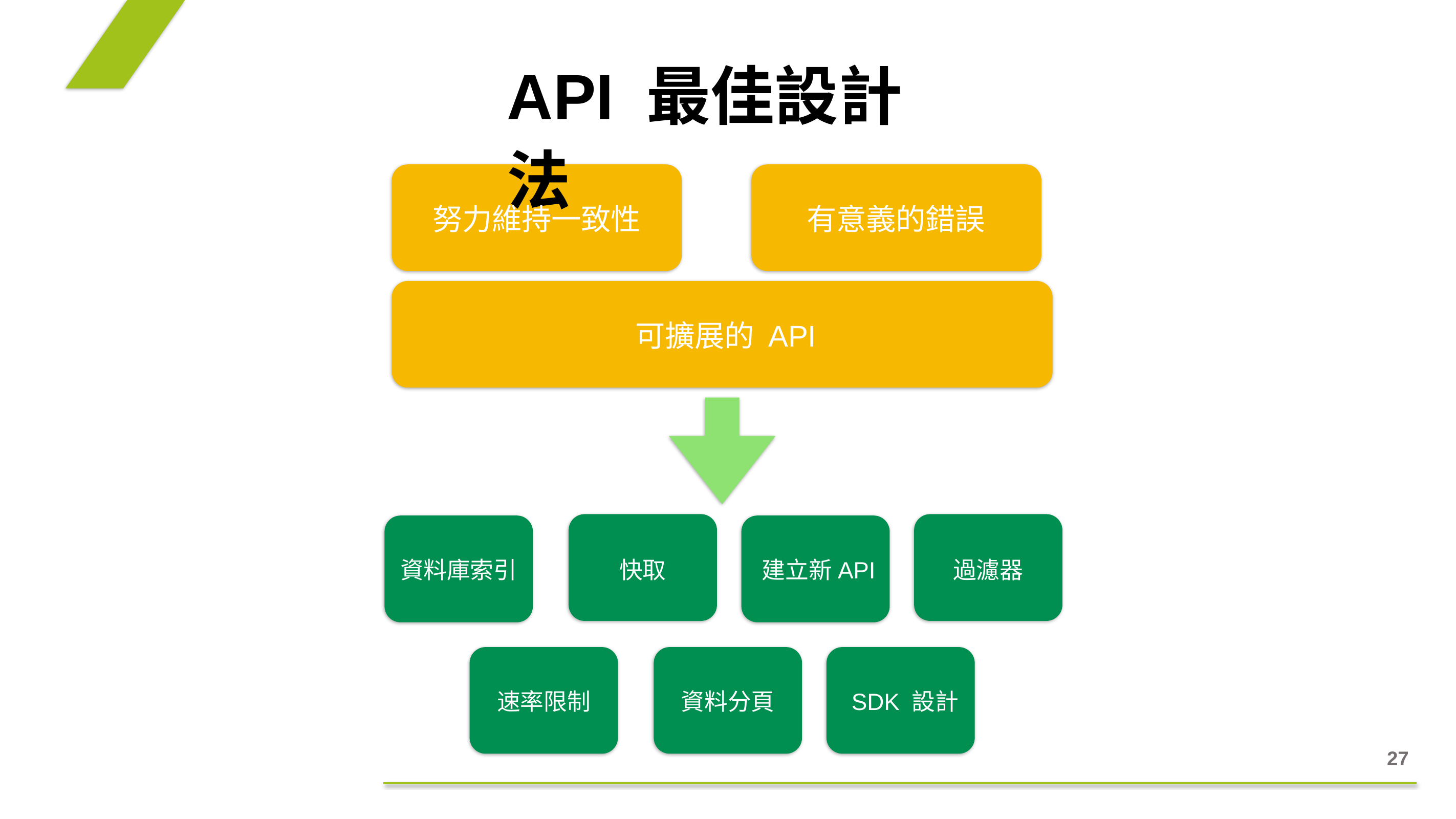

API 最佳設計法

努力維持一致性	有意義的錯誤

可擴展的 API

資料庫索引	快取	建立新API	過濾器

速率限制	資料分頁	SDK 設計
27